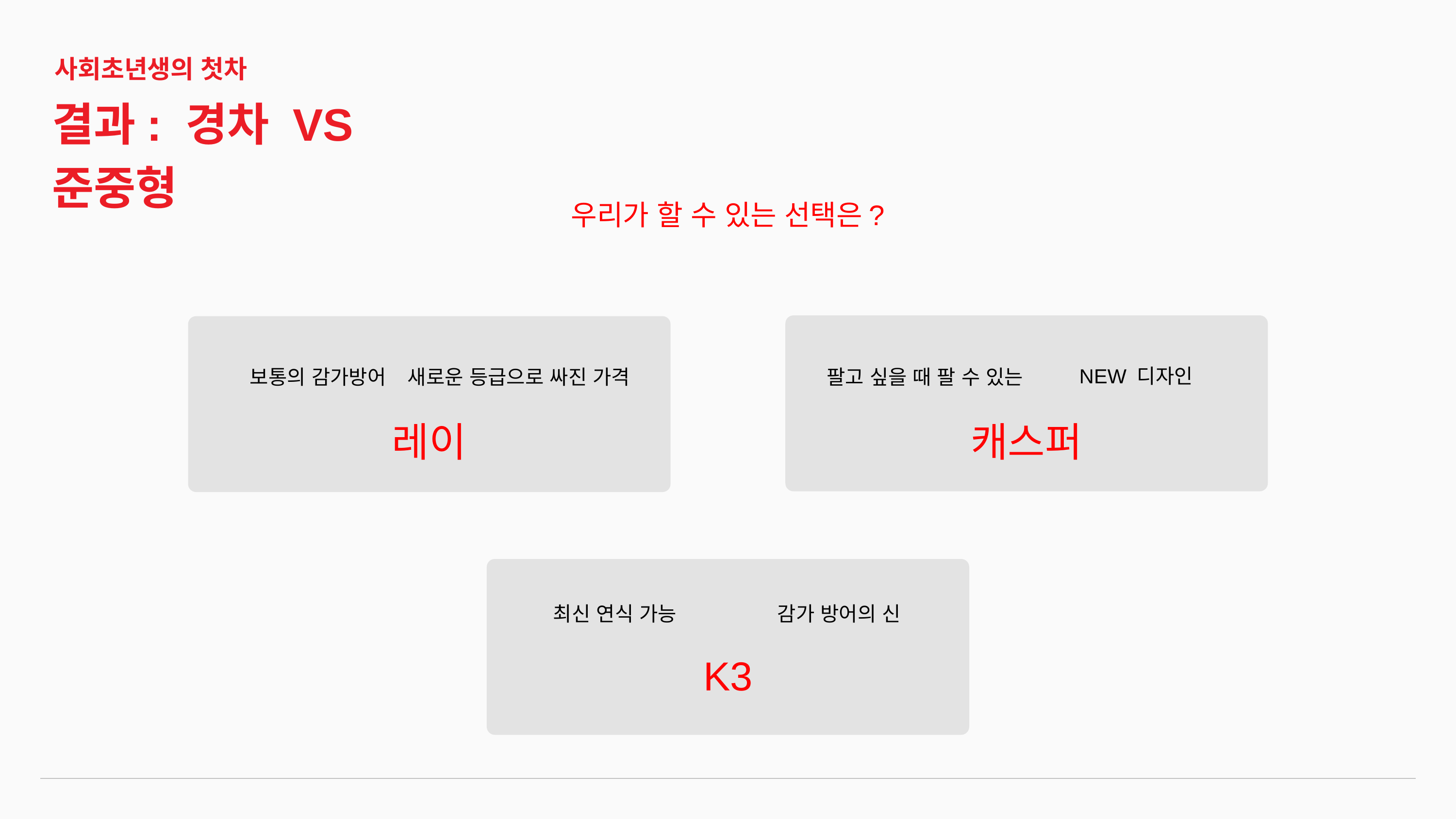

사회초년생의 첫차
결과: 경차 VS 준중형
우리가 할 수 있는 선택은?

NEW 디자인
보통의 감가방어
새로운 등급으로 싸진 가격
팔고 싶을 때 팔 수 있는
캐스퍼
레이

최신 연식 가능
감가 방어의 신
K3